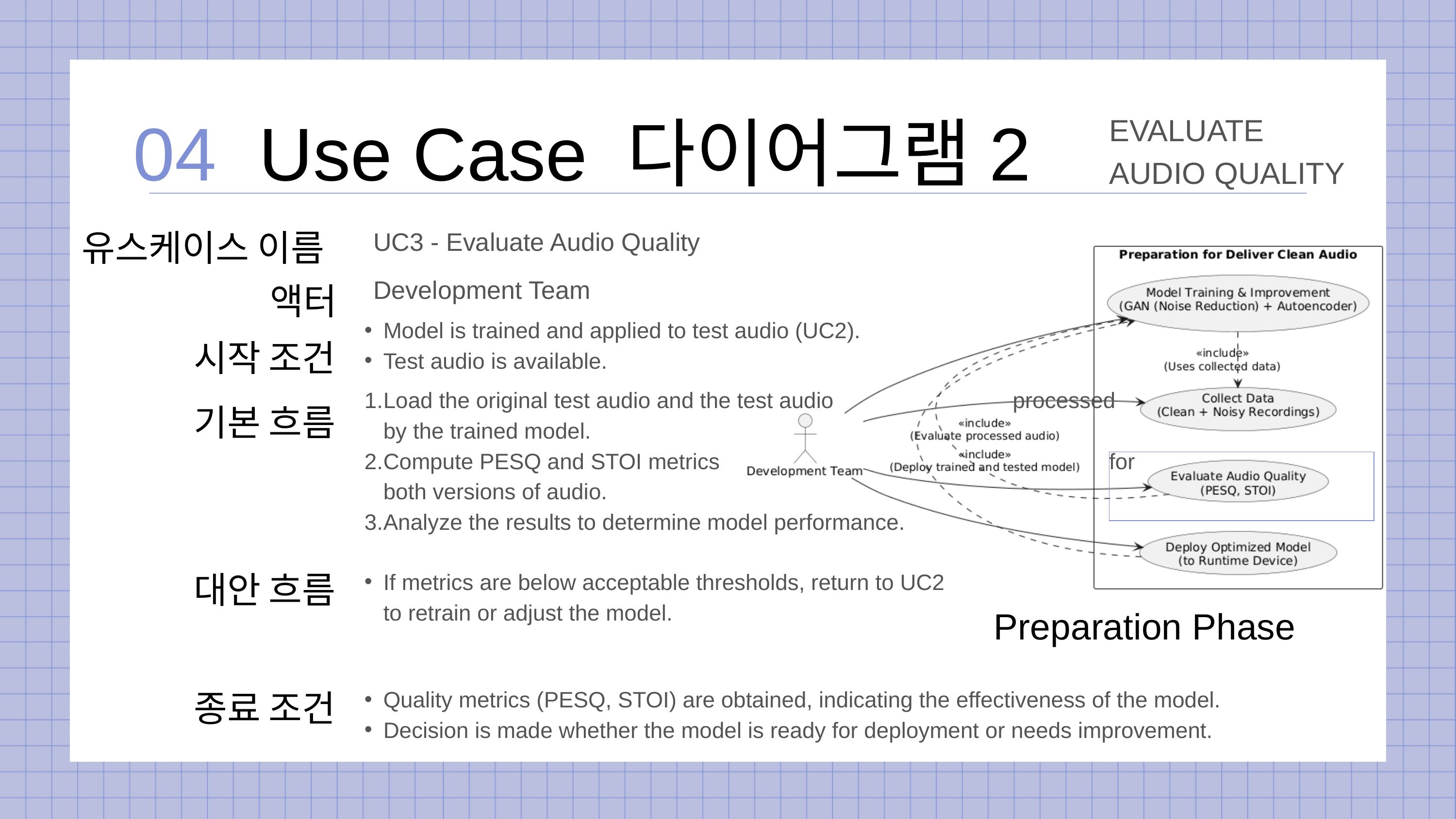

Use Case 다이어그램2
04
EVALUATE
AUDIO QUALITY

유스케이스 이름
UC3 - Evaluate Audio Quality

액터
Development Team
Model is trained and applied to test audio (UC2).
Test audio is available.
시작 조건
기본 흐름
Load the original test audio and the test audio                             processed by the trained model.
Compute PESQ and STOI metrics                                                               for both versions of audio.
Analyze the results to determine model performance.

대안 흐름
If metrics are below acceptable thresholds, return to UC2                              to retrain or adjust the model.
Preparation Phase
종료 조건
Quality metrics (PESQ, STOI) are obtained, indicating the effectiveness of the model.
Decision is made whether the model is ready for deployment or needs improvement.